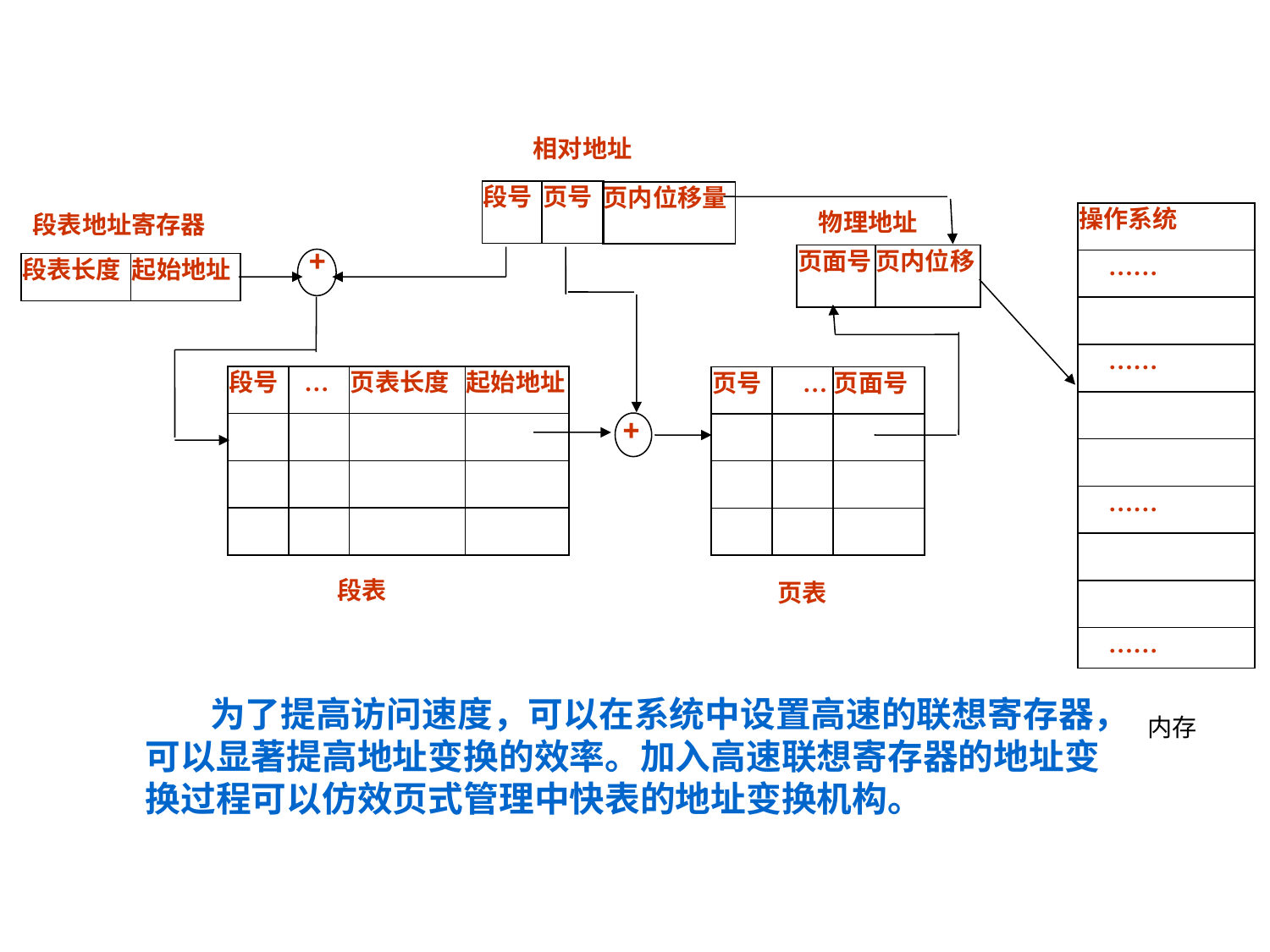

相对地址
段号
页号
页内位移量

物理地址
操作系统
段表地址寄存器
+
页面号
页内位移

  ……
段表长度
起始地址

  ……

段号
 …
页表长度
起始地址

页号
  …
页面号

+

  ……

段表
页表

  ……
       为了提高访问速度，可以在系统中设置高速的联想寄存器，
可以显著提高地址变换的效率。加入高速联想寄存器的地址变
换过程可以仿效页式管理中快表的地址变换机构。

内存